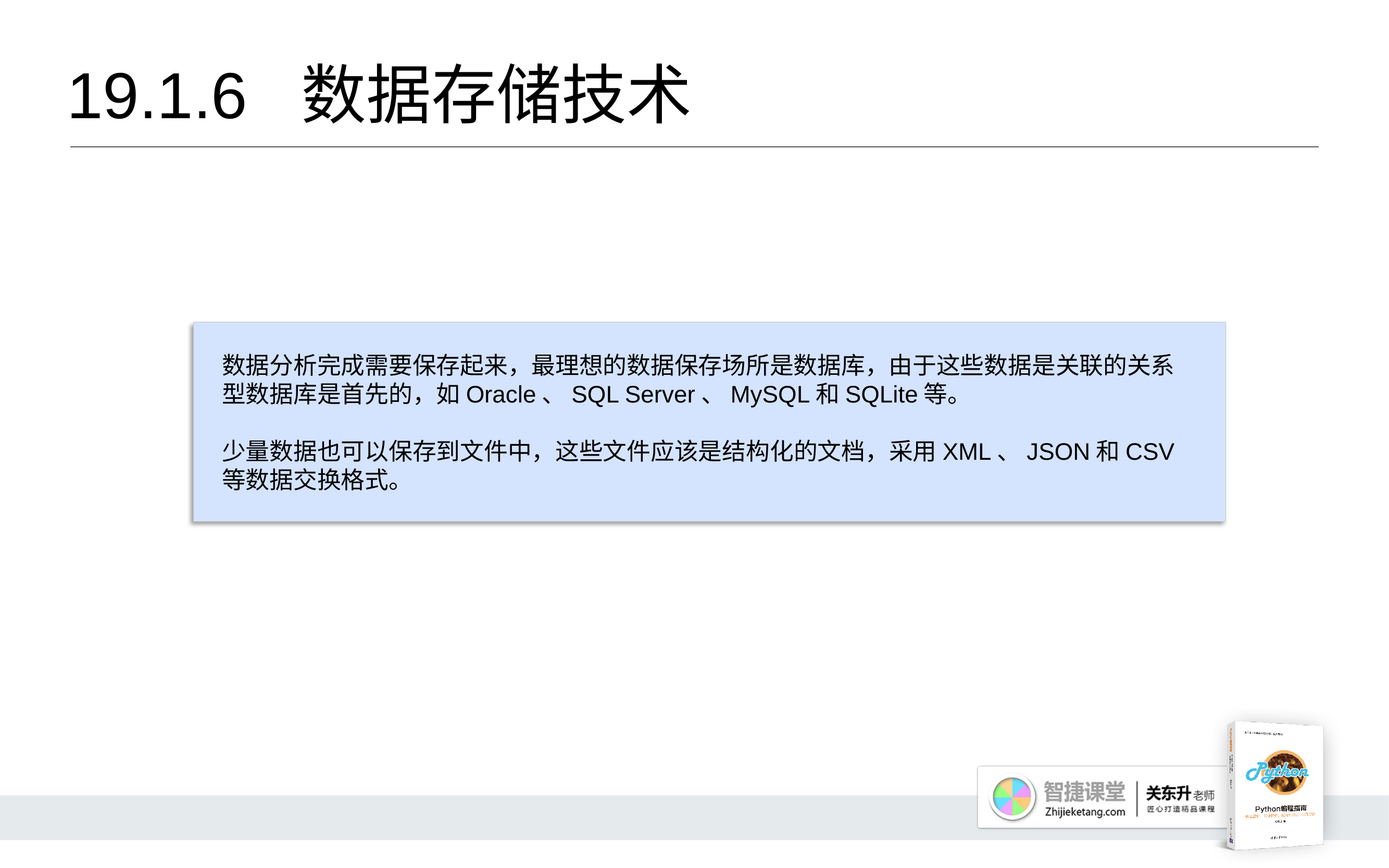

# 19.1.6 	数据存储技术
数据分析完成需要保存起来，最理想的数据保存场所是数据库，由于这些数据是关联的关系型数据库是首先的，如Oracle、SQL Server、MySQL和SQLite等。

少量数据也可以保存到文件中，这些文件应该是结构化的文档，采用XML、JSON和CSV等数据交换格式。